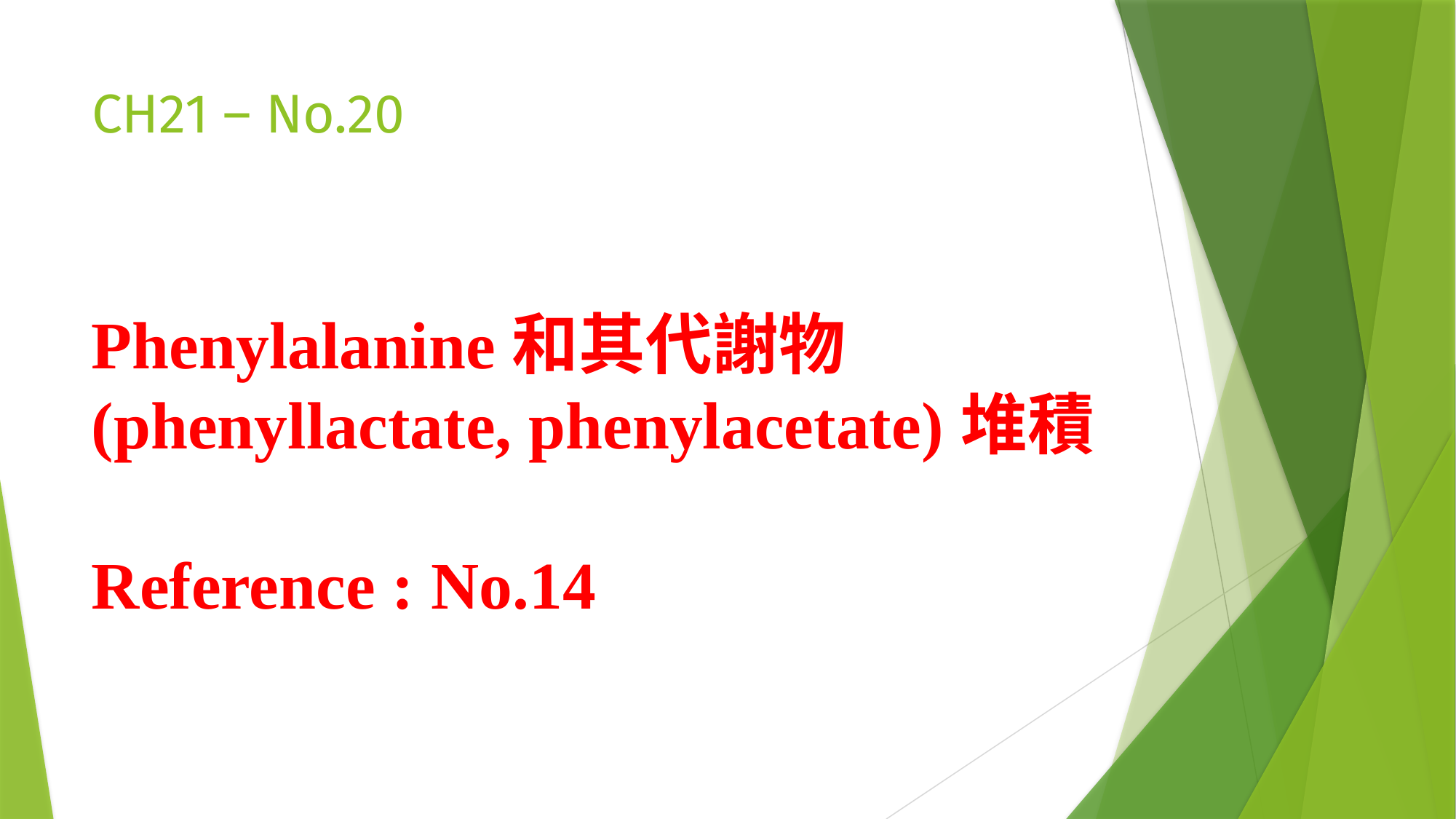

# CH21 – No.20

Phenylalanine和其代謝物(phenyllactate, phenylacetate)堆積

Reference : No.14